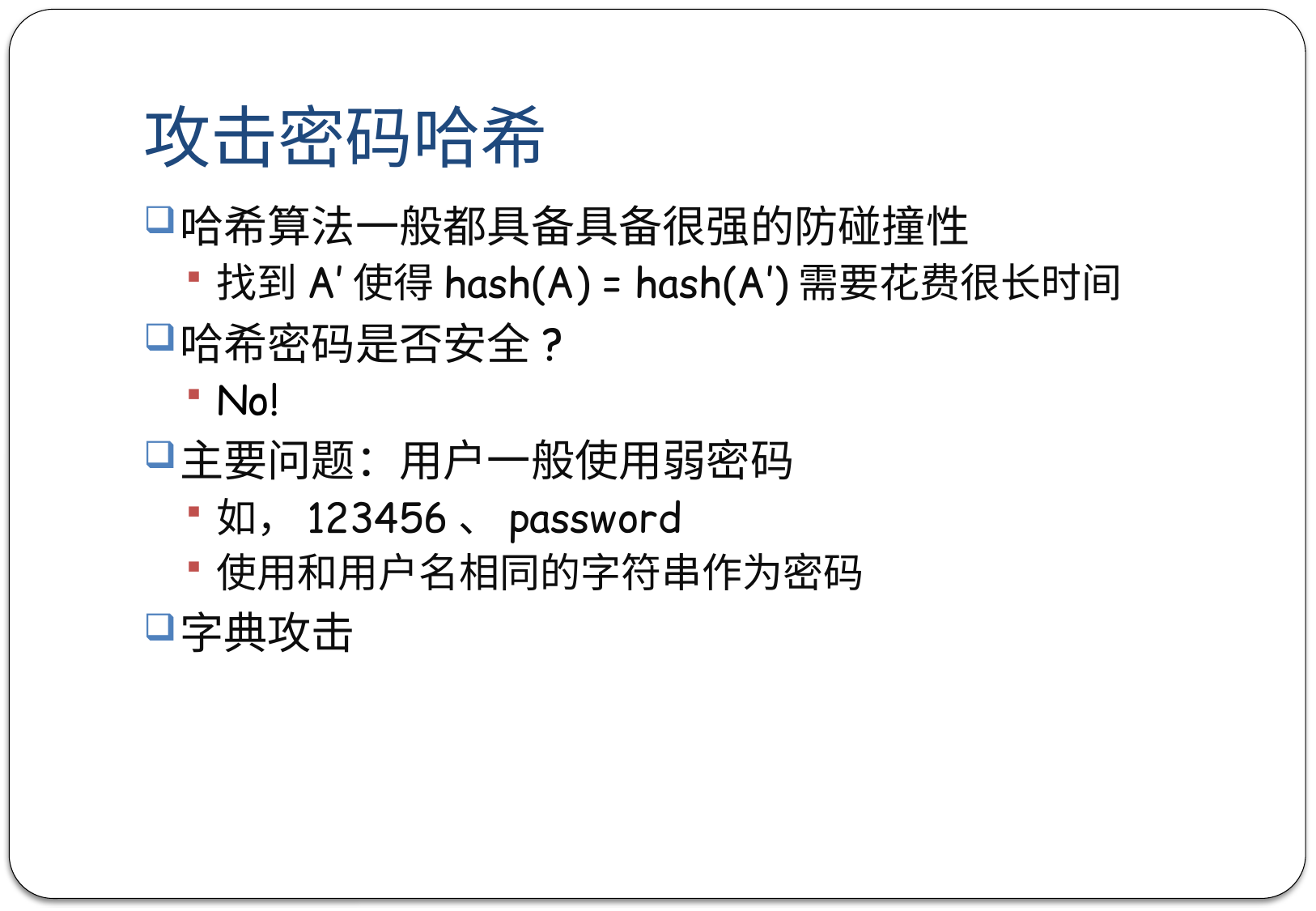

# 攻击密码哈希
哈希算法一般都具备具备很强的防碰撞性
找到A’使得hash(A) = hash(A’)需要花费很长时间
哈希密码是否安全?
No!
主要问题：用户一般使用弱密码
如，123456、password
使用和用户名相同的字符串作为密码
字典攻击